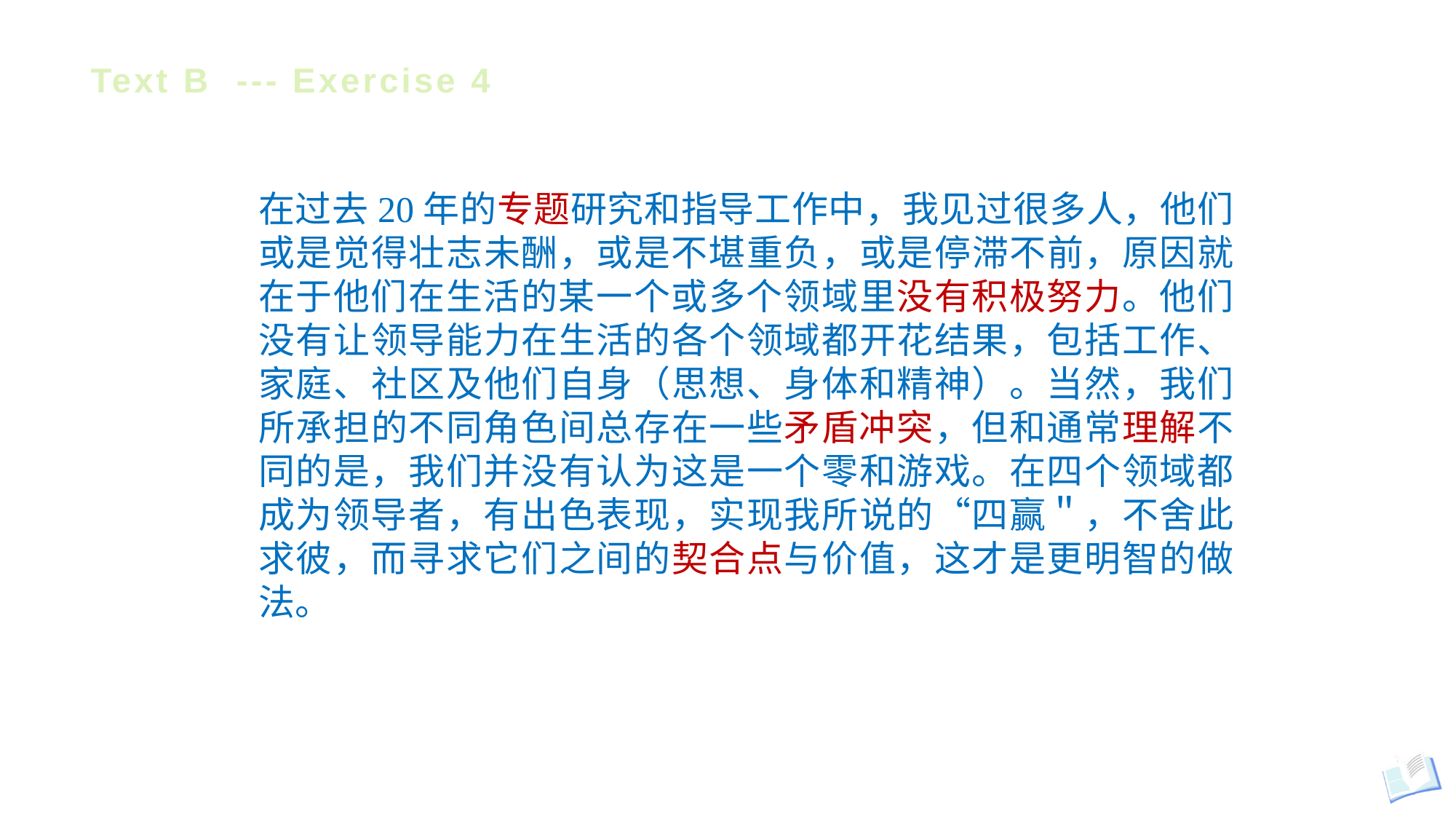

# Text B  --- Exercise 4
在过去20年的专题研究和指导工作中，我见过很多人，他们或是觉得壮志未酬，或是不堪重负，或是停滞不前，原因就在于他们在生活的某一个或多个领域里没有积极努力。他们没有让领导能力在生活的各个领域都开花结果，包括工作、家庭、社区及他们自身（思想、身体和精神）。当然，我们所承担的不同角色间总存在一些矛盾冲突，但和通常理解不同的是，我们并没有认为这是一个零和游戏。在四个领域都成为领导者，有出色表现，实现我所说的“四赢＂，不舍此求彼，而寻求它们之间的契合点与价值，这才是更明智的做法。